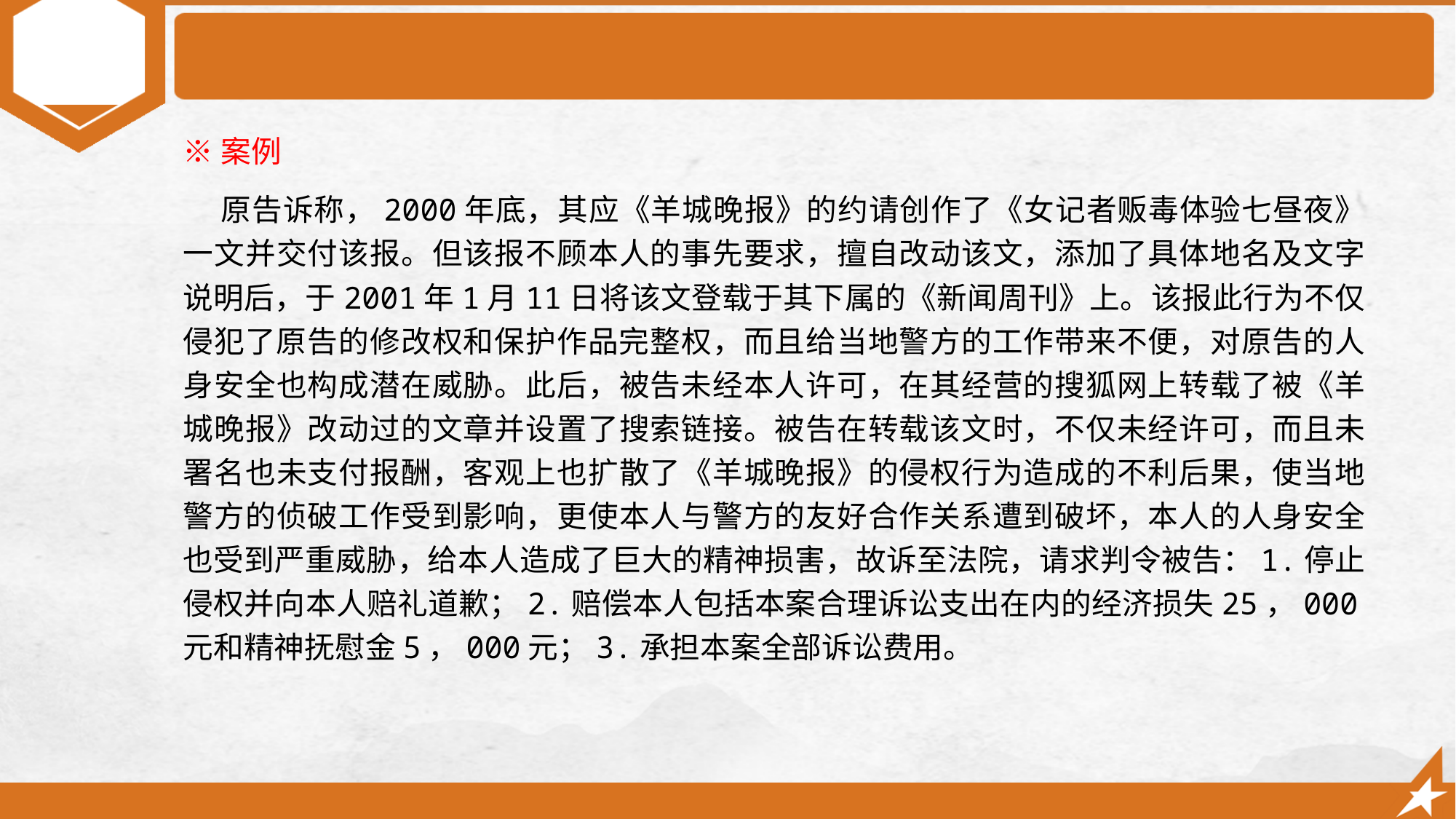

※案例
    原告诉称，2000年底，其应《羊城晚报》的约请创作了《女记者贩毒体验七昼夜》一文并交付该报。但该报不顾本人的事先要求，擅自改动该文，添加了具体地名及文字说明后，于2001年1月11日将该文登载于其下属的《新闻周刊》上。该报此行为不仅侵犯了原告的修改权和保护作品完整权，而且给当地警方的工作带来不便，对原告的人身安全也构成潜在威胁。此后，被告未经本人许可，在其经营的搜狐网上转载了被《羊城晚报》改动过的文章并设置了搜索链接。被告在转载该文时，不仅未经许可，而且未署名也未支付报酬，客观上也扩散了《羊城晚报》的侵权行为造成的不利后果，使当地警方的侦破工作受到影响，更使本人与警方的友好合作关系遭到破坏，本人的人身安全也受到严重威胁，给本人造成了巨大的精神损害，故诉至法院，请求判令被告：1.停止侵权并向本人赔礼道歉；2.赔偿本人包括本案合理诉讼支出在内的经济损失25，000元和精神抚慰金5，000元；3.承担本案全部诉讼费用。